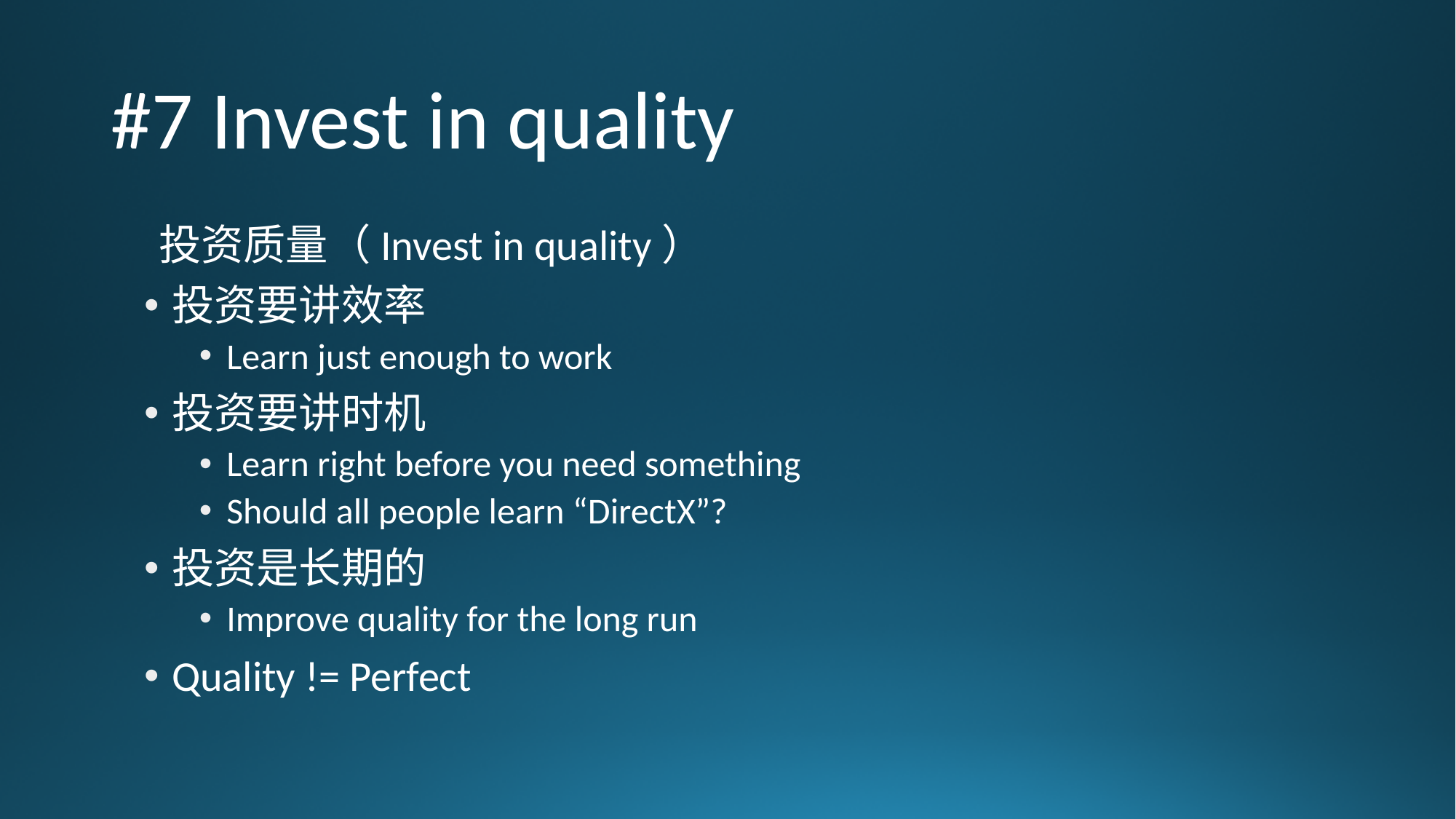

# #7 Invest in quality
投资质量（Invest in quality）
投资要讲效率
Learn just enough to work
投资要讲时机
Learn right before you need something
Should all people learn “DirectX”?
投资是长期的
Improve quality for the long run
Quality != Perfect